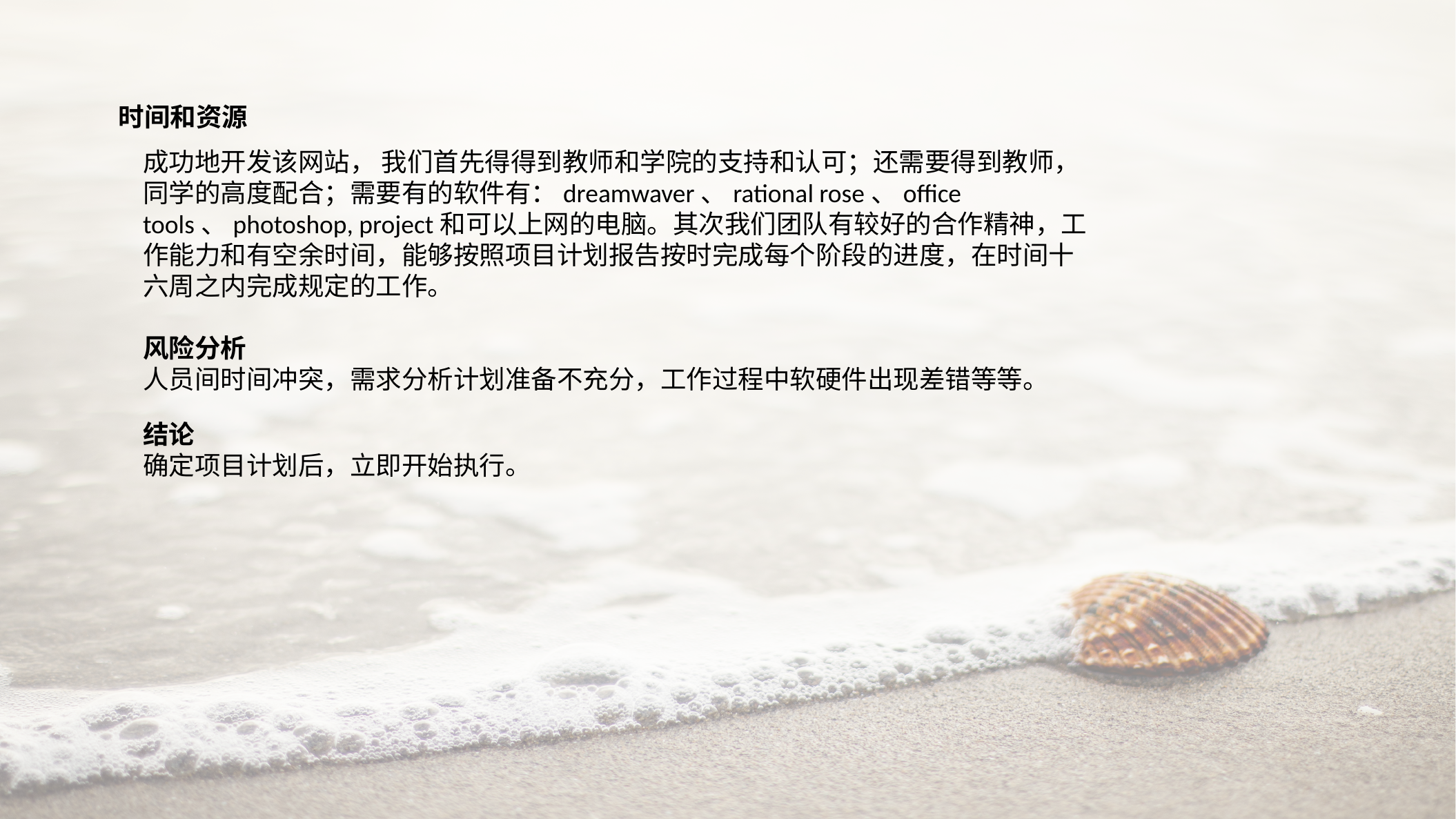

时间和资源
成功地开发该网站， 我们首先得得到教师和学院的支持和认可；还需要得到教师，同学的高度配合；需要有的软件有：dreamwaver、rational rose、office tools、photoshop, project和可以上网的电脑。其次我们团队有较好的合作精神，工作能力和有空余时间，能够按照项目计划报告按时完成每个阶段的进度，在时间十六周之内完成规定的工作。

风险分析
人员间时间冲突，需求分析计划准备不充分，工作过程中软硬件出现差错等等。

结论
确定项目计划后，立即开始执行。